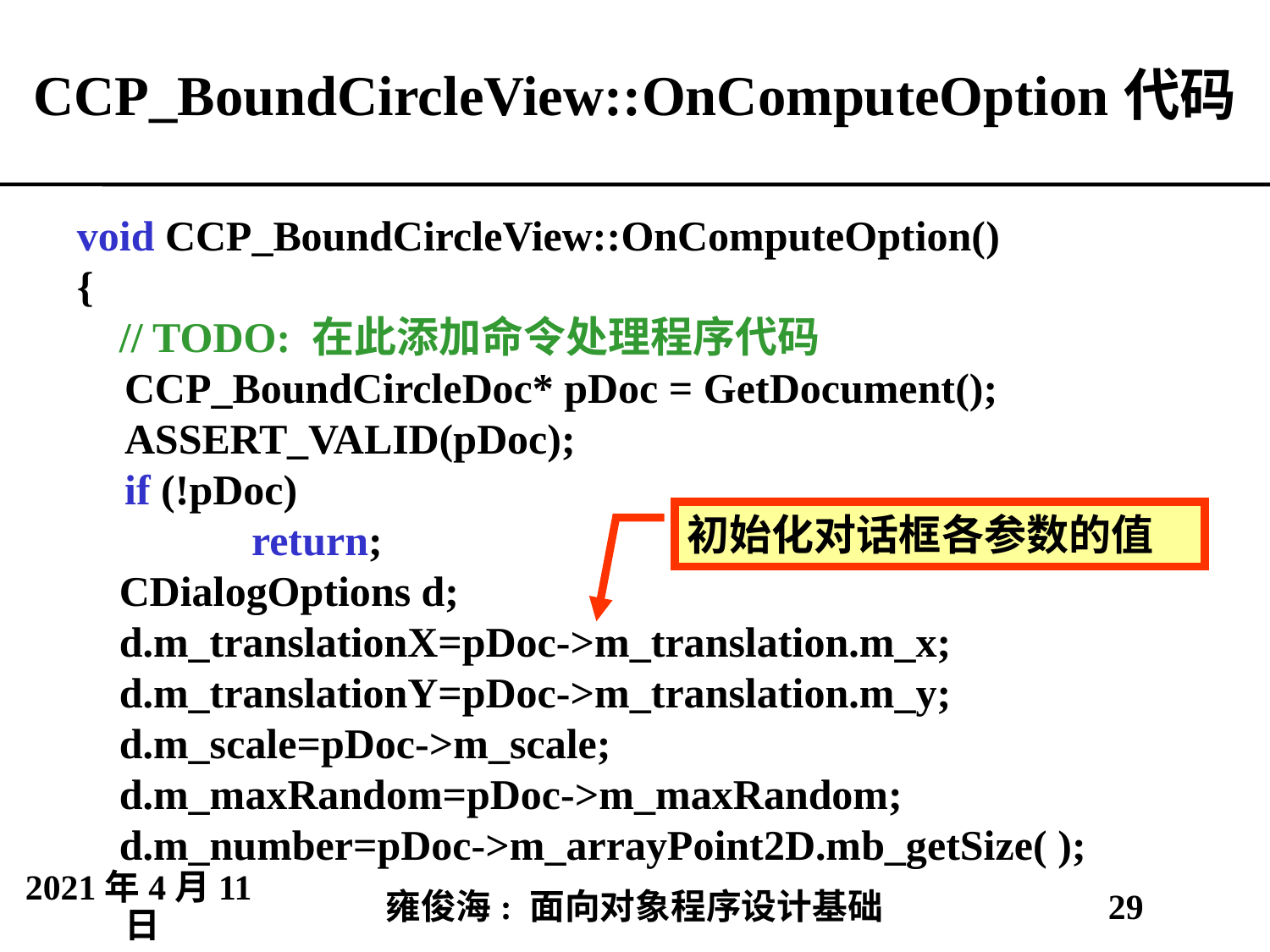

# CCP_BoundCircleView::OnComputeOption代码

void CCP_BoundCircleView::OnComputeOption()
{
    // TODO: 在此添加命令处理程序代码
	CCP_BoundCircleDoc* pDoc = GetDocument();
	ASSERT_VALID(pDoc);
	if (!pDoc)
		return;
    CDialogOptions d;
    d.m_translationX=pDoc->m_translation.m_x;
    d.m_translationY=pDoc->m_translation.m_y;
    d.m_scale=pDoc->m_scale;
    d.m_maxRandom=pDoc->m_maxRandom;
    d.m_number=pDoc->m_arrayPoint2D.mb_getSize( );
初始化对话框各参数的值
2021年4月11日
雍俊海: 面向对象程序设计基础
29